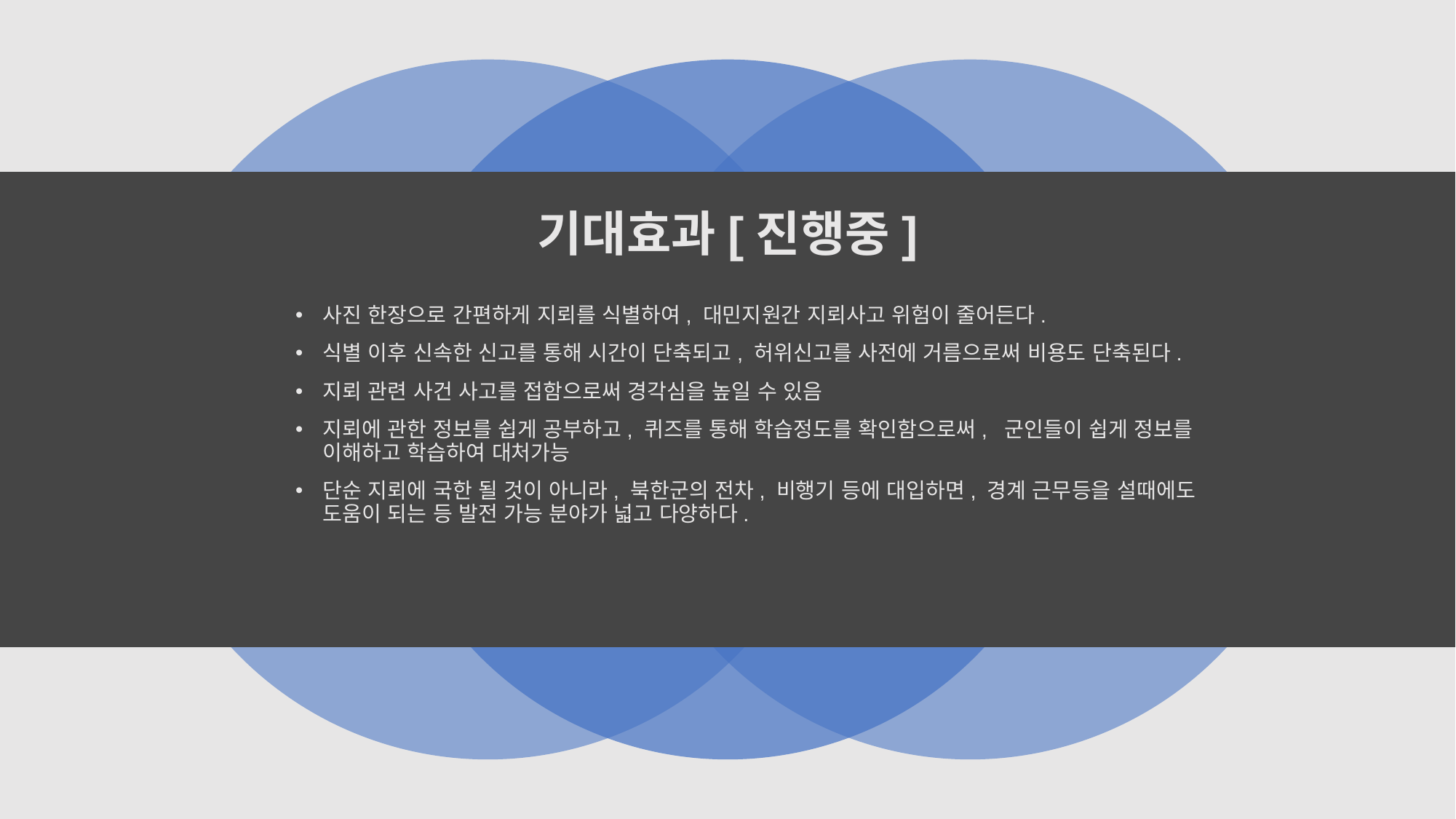

# 기대효과[진행중]
사진 한장으로 간편하게 지뢰를 식별하여, 대민지원간 지뢰사고 위험이 줄어든다.
식별 이후 신속한 신고를 통해 시간이 단축되고, 허위신고를 사전에 거름으로써 비용도 단축된다.
지뢰 관련 사건 사고를 접함으로써 경각심을 높일 수 있음
지뢰에 관한 정보를 쉽게 공부하고, 퀴즈를 통해 학습정도를 확인함으로써,  군인들이 쉽게 정보를 이해하고 학습하여 대처가능
단순 지뢰에 국한 될 것이 아니라, 북한군의 전차, 비행기 등에 대입하면, 경계 근무등을 설때에도 도움이 되는 등 발전 가능 분야가 넓고 다양하다.